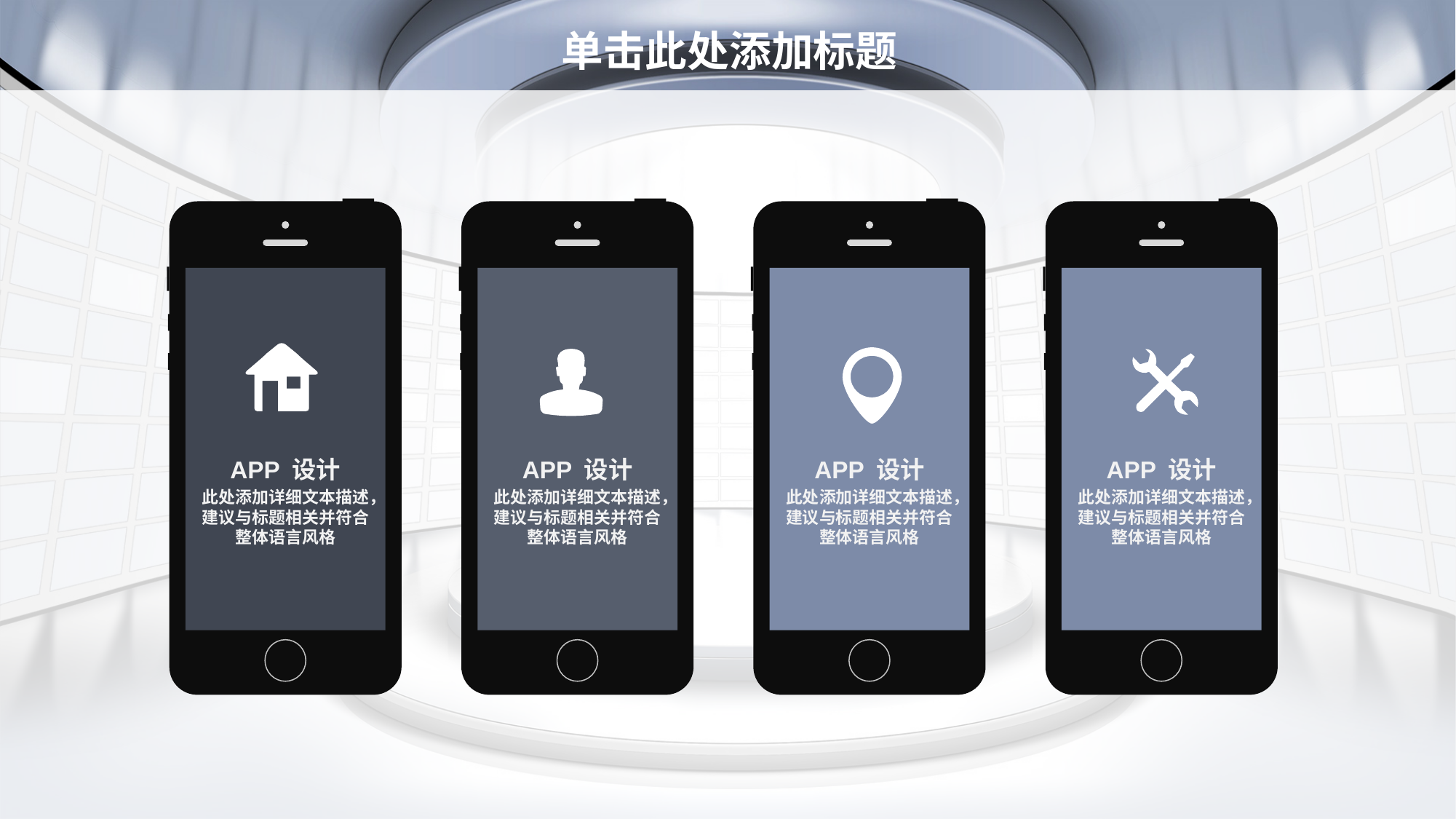

# 单击此处添加标题

APP 设计
此处添加详细文本描述，建议与标题相关并符合整体语言风格

APP 设计
此处添加详细文本描述，建议与标题相关并符合整体语言风格

APP 设计
此处添加详细文本描述，建议与标题相关并符合整体语言风格

APP 设计
此处添加详细文本描述，建议与标题相关并符合整体语言风格